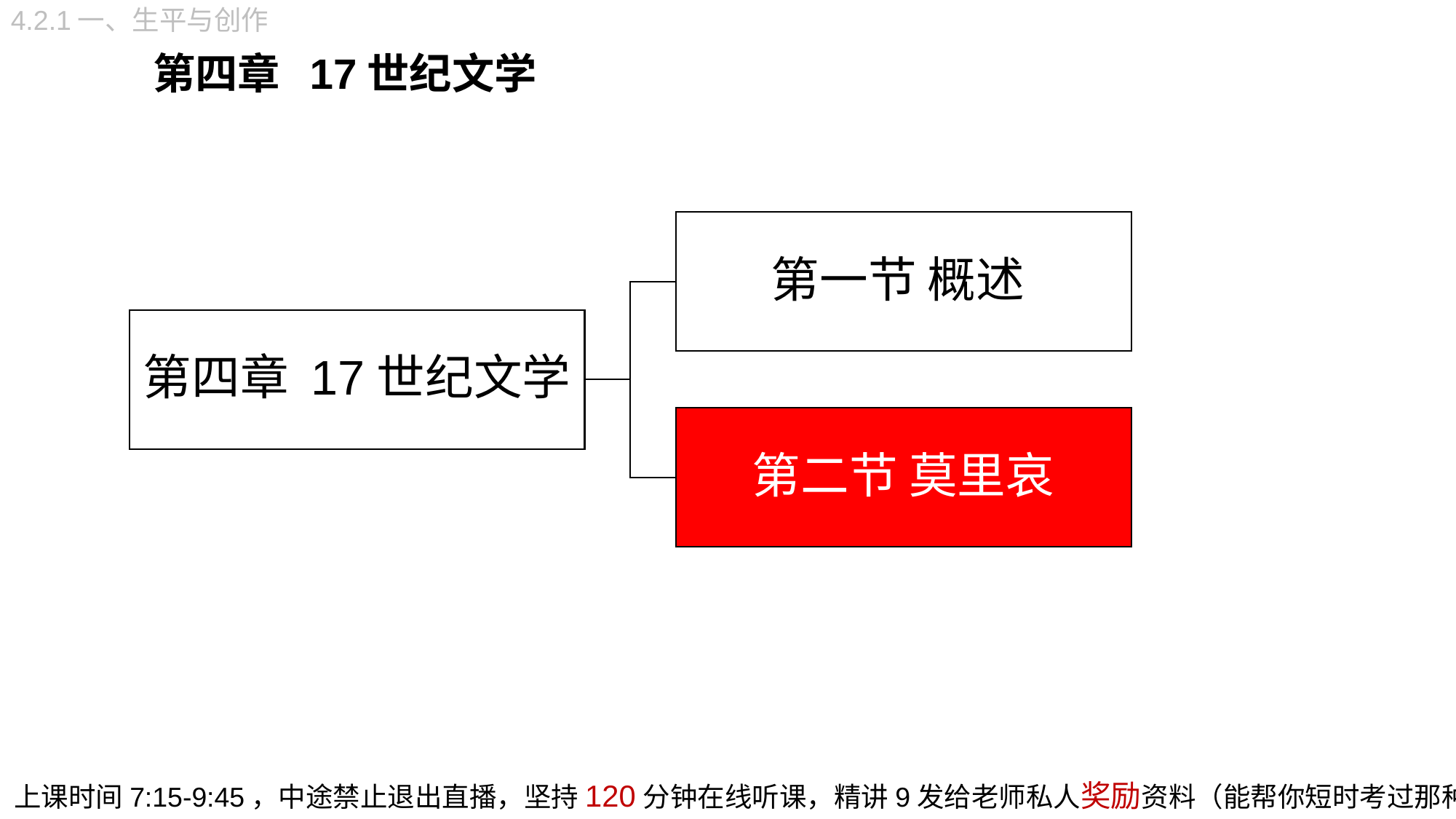

4.2.1一、生平与创作
第四章  17世纪文学
第四章 17世纪文学
第一节 概述
第二节 莫里哀